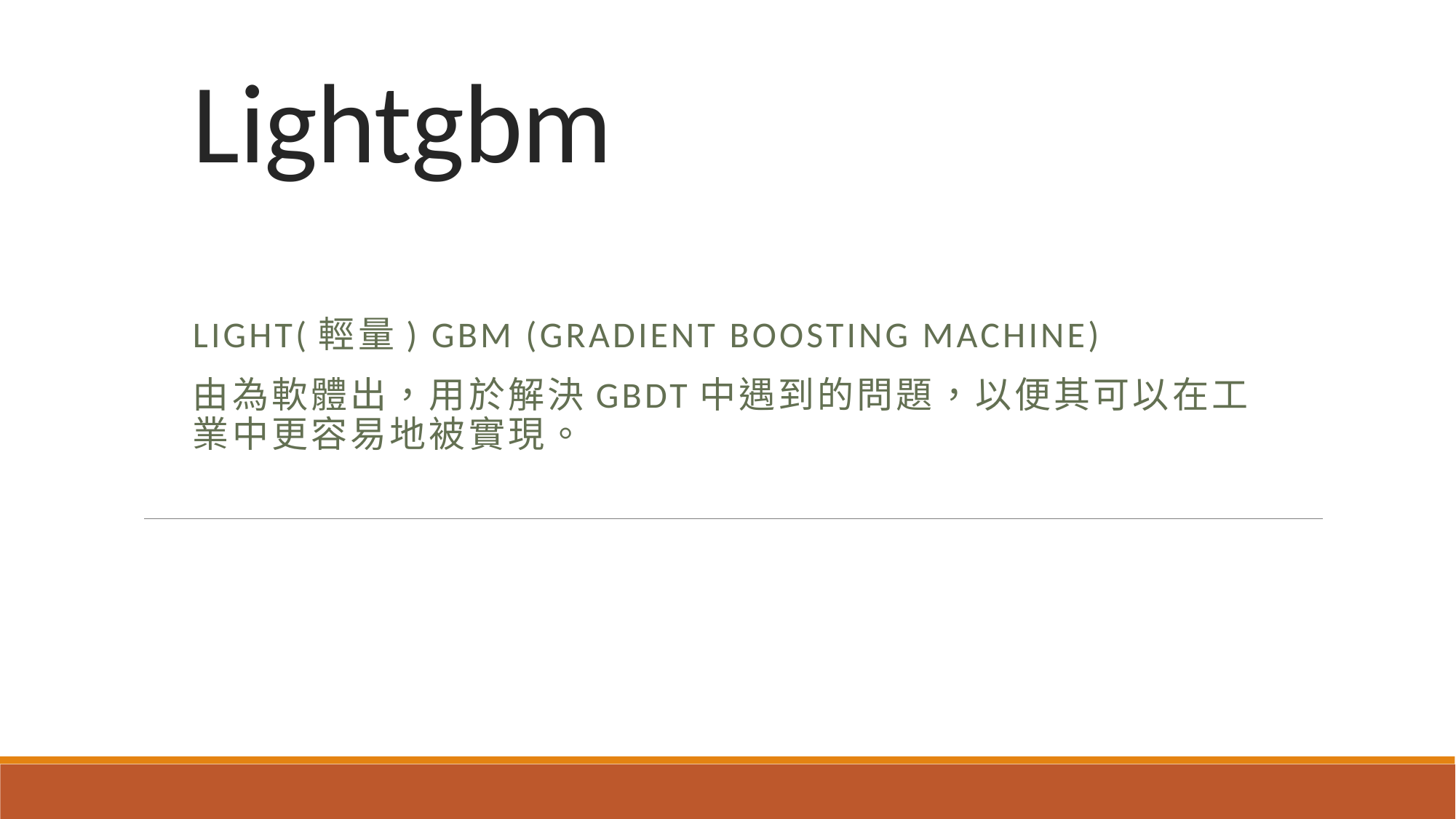

# Lightgbm
Light(輕量) gbm (gradient boosting machine)
由為軟體出，用於解決GBDT中遇到的問題，以便其可以在工業中更容易地被實現。